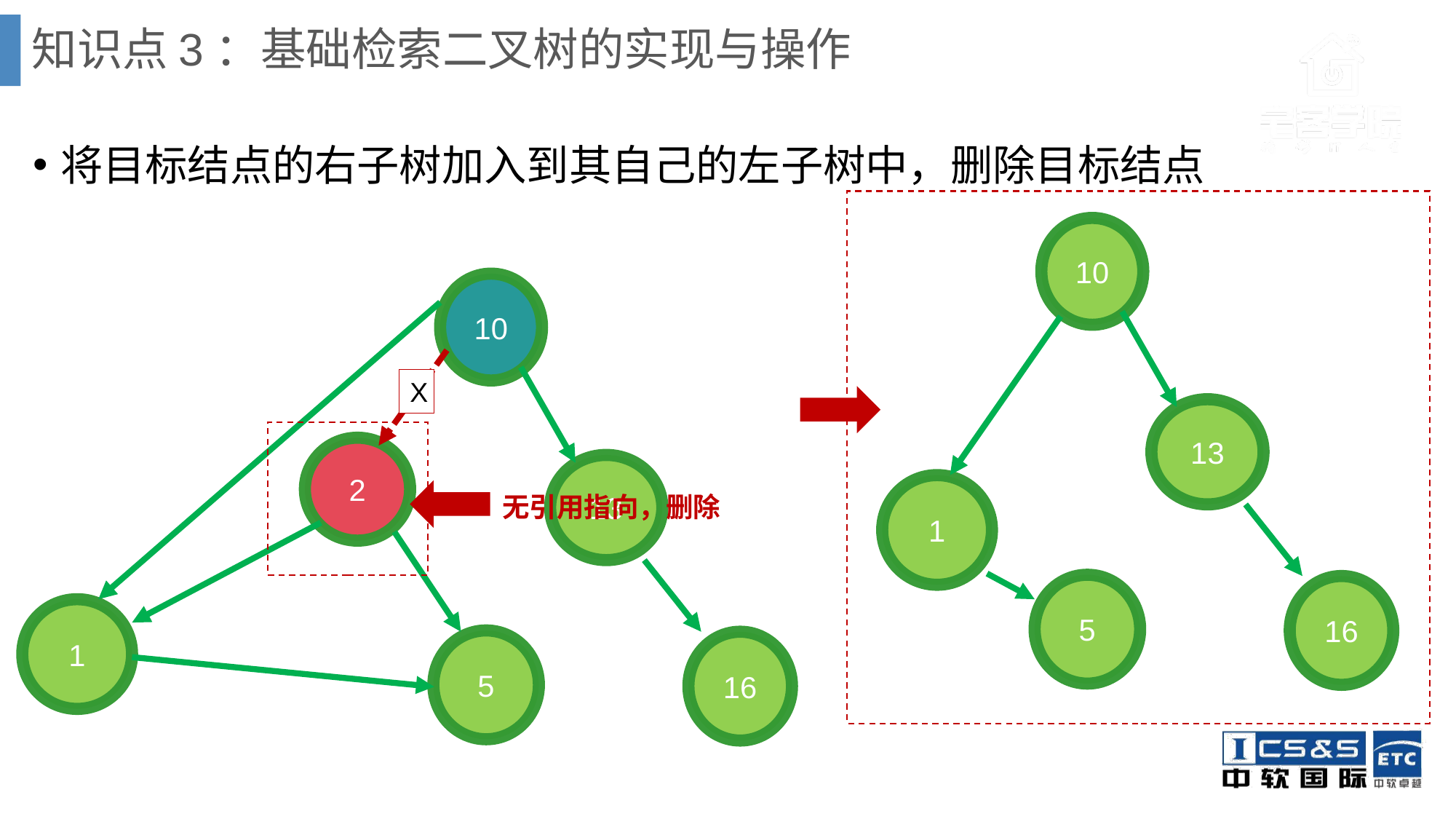

# 知识点3：基础检索二叉树的实现与操作
将目标结点的右子树加入到其自己的左子树中，删除目标结点

10

13
1

5
16
10

X

2
13

无引用指向，删除

1
5
16